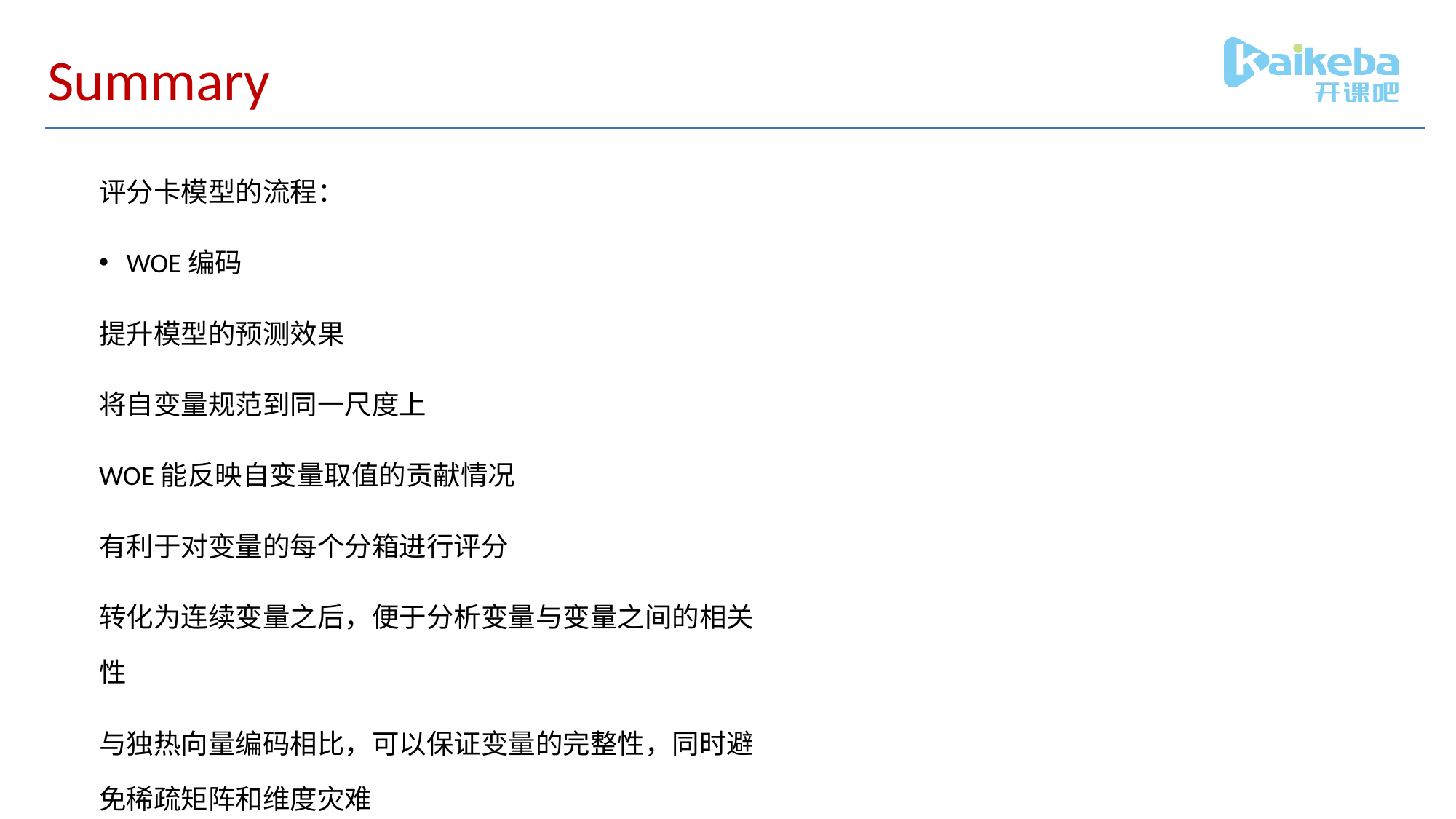

# Summary
评分卡模型的流程：
WOE编码
提升模型的预测效果
将自变量规范到同一尺度上
WOE能反映自变量取值的贡献情况
有利于对变量的每个分箱进行评分
转化为连续变量之后，便于分析变量与变量之间的相关性
与独热向量编码相比，可以保证变量的完整性，同时避免稀疏矩阵和维度灾难